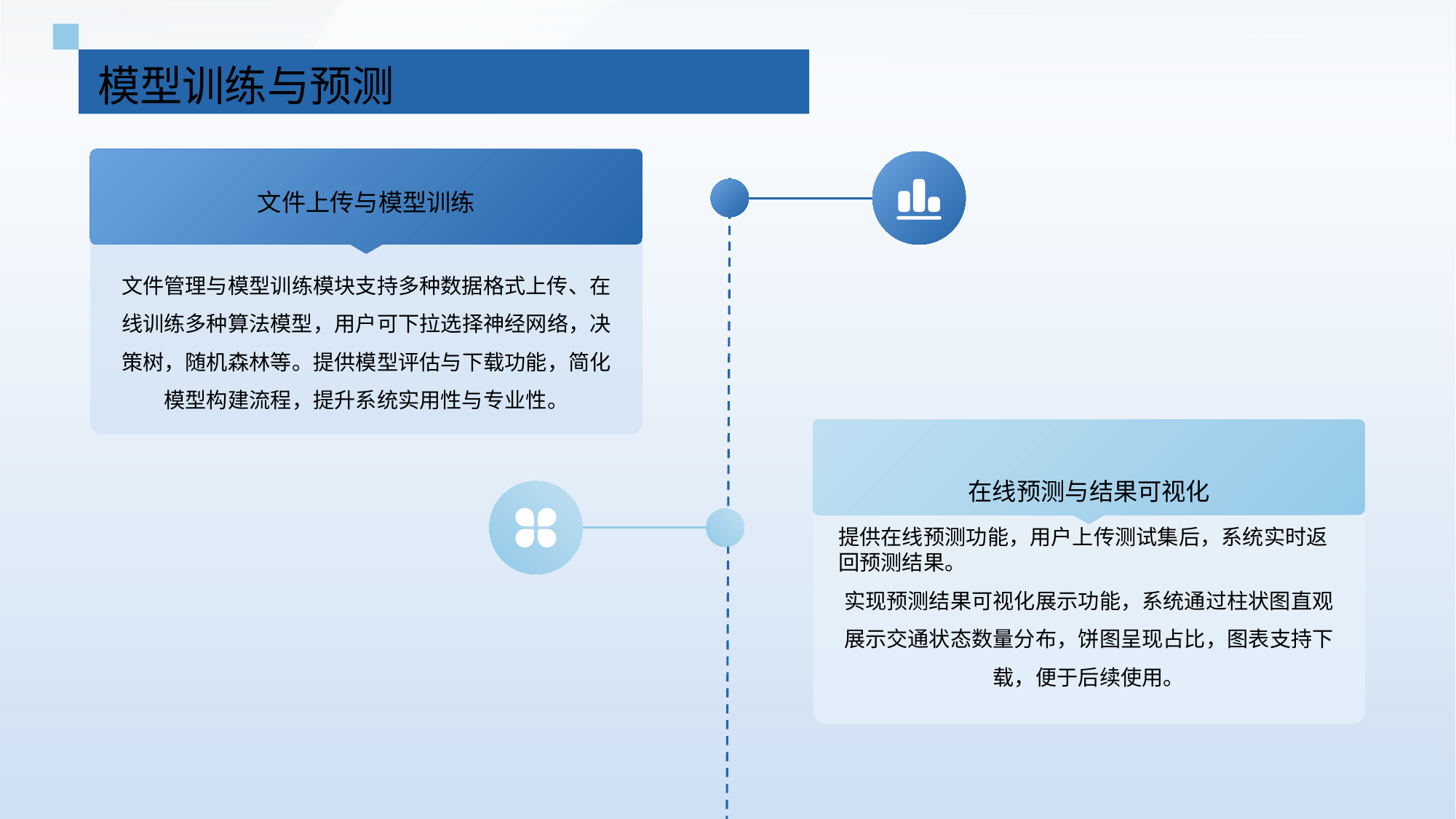

模型训练与预测

文件上传与模型训练

文件管理与模型训练模块支持多种数据格式上传、在线训练多种算法模型，用户可下拉选择神经网络，决策树，随机森林等。提供模型评估与下载功能，简化模型构建流程，提升系统实用性与专业性。

在线预测与结果可视化

提供在线预测功能，用户上传测试集后，系统实时返回预测结果。
实现预测结果可视化展示功能，系统通过柱状图直观展示交通状态数量分布，饼图呈现占比，图表支持下载，便于后续使用。